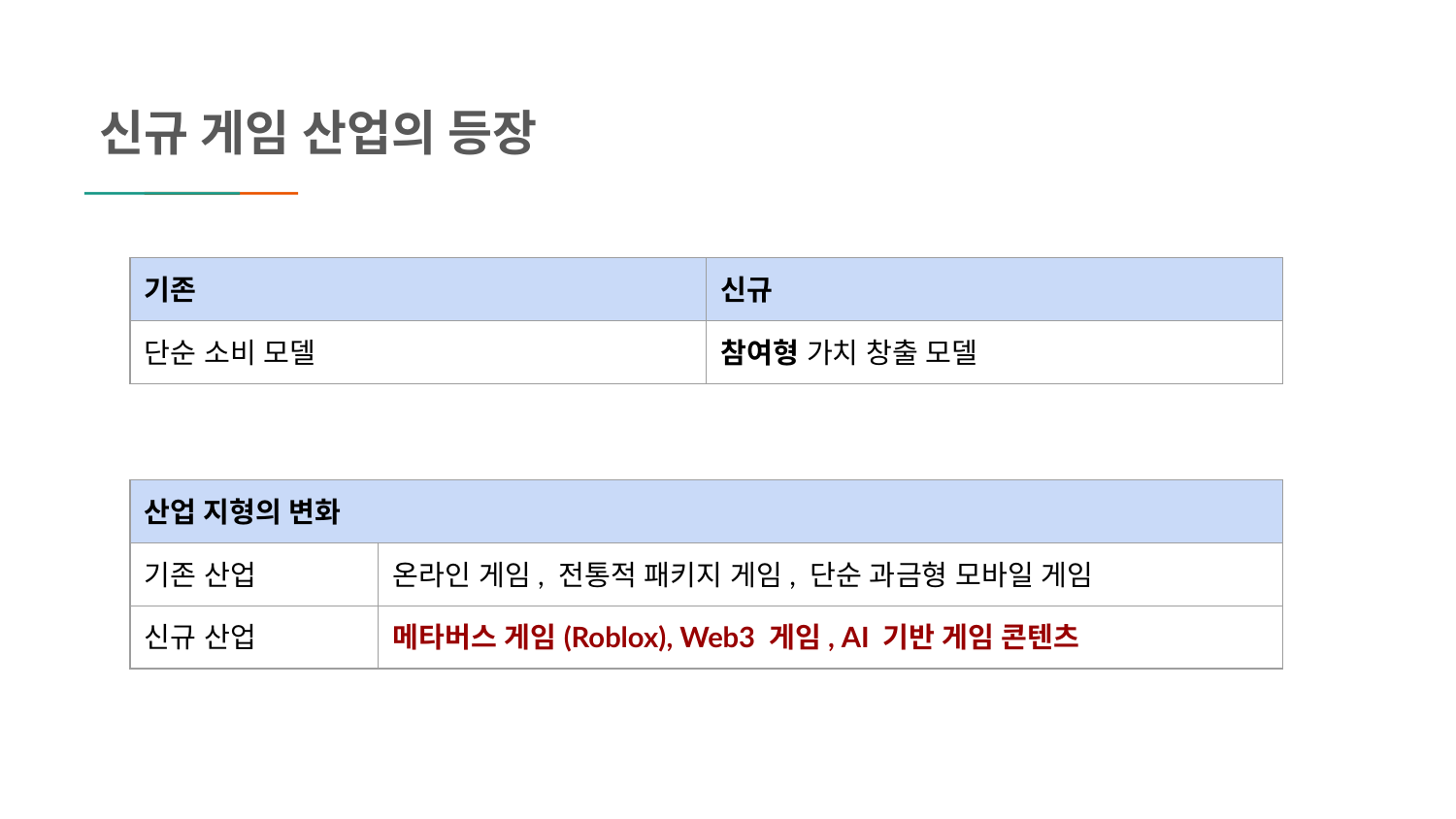

신규 게임 산업의 등장
| 기존 | 신규 |
| --- | --- |
| 단순 소비 모델 | 참여형 가치 창출 모델 |
| 산업 지형의 변화 |  |
| --- | --- |
| 기존 산업 | 온라인 게임, 전통적 패키지 게임, 단순 과금형 모바일 게임 |
| 신규 산업 | 메타버스 게임(Roblox), Web3 게임, AI 기반 게임 콘텐츠 |